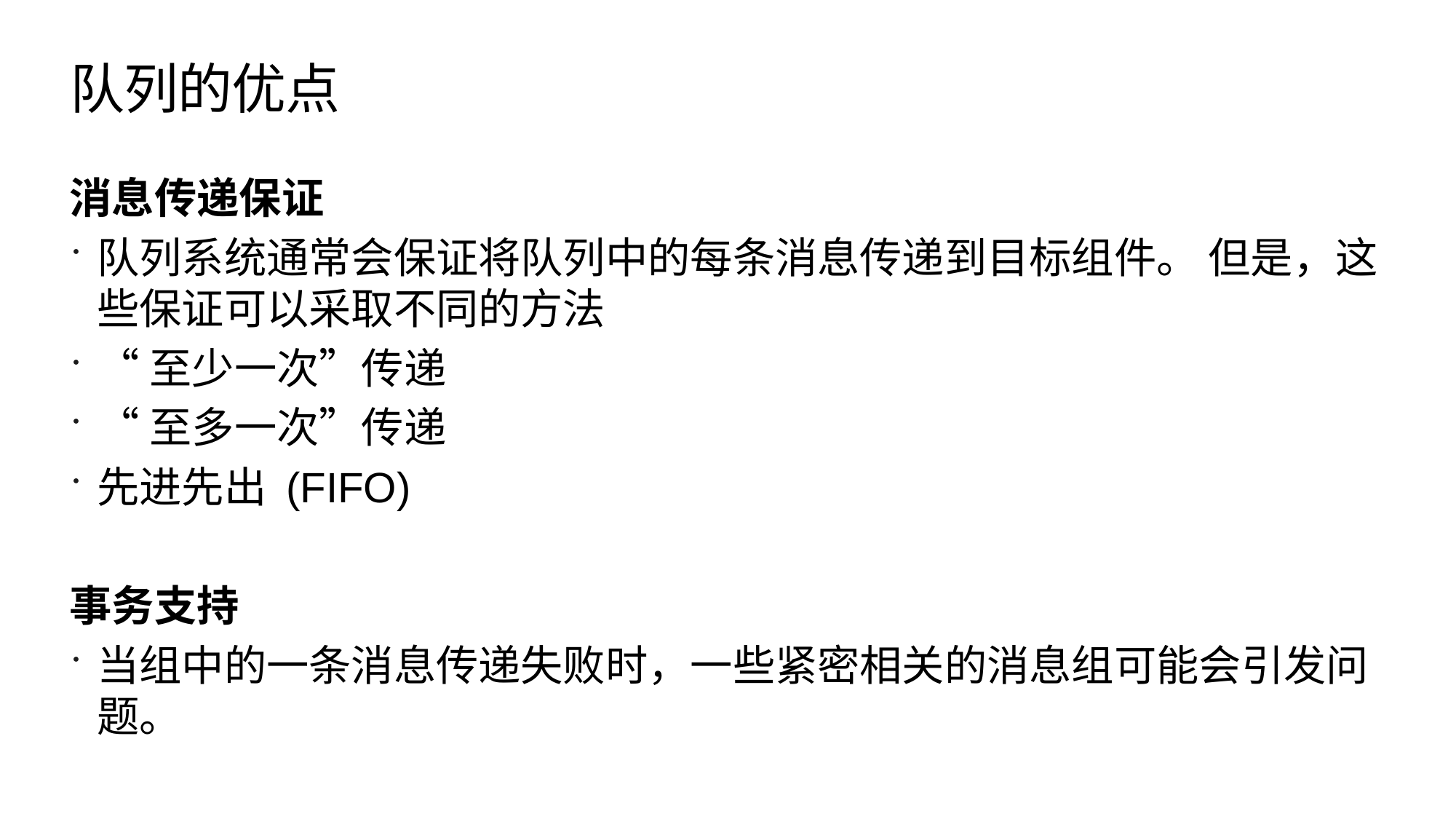

# 队列的优点
消息传递保证
队列系统通常会保证将队列中的每条消息传递到目标组件。 但是，这些保证可以采取不同的方法
“至少一次”传递
“至多一次”传递
先进先出 (FIFO)

事务支持
当组中的一条消息传递失败时，一些紧密相关的消息组可能会引发问题。